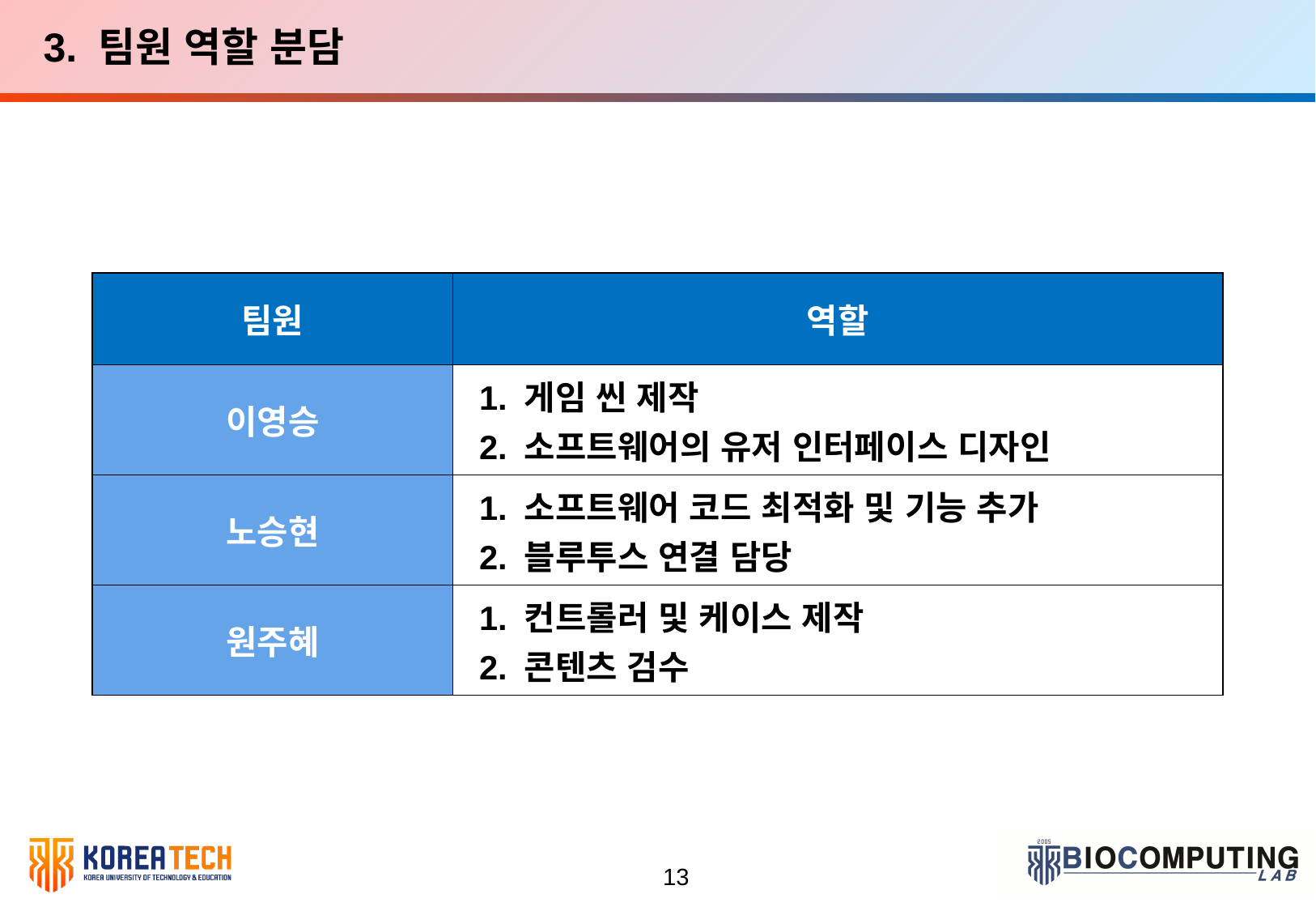

3. 팀원 역할 분담

| 팀원 | 역할 |
| --- | --- |
| 이영승 | 1. 게임 씬 제작 2. 소프트웨어의 유저 인터페이스 디자인 |
| 노승현 | 1. 소프트웨어 코드 최적화 및 기능 추가 2. 블루투스 연결 담당 |
| 원주혜 | 1. 컨트롤러 및 케이스 제작 2. 콘텐츠 검수 |
13